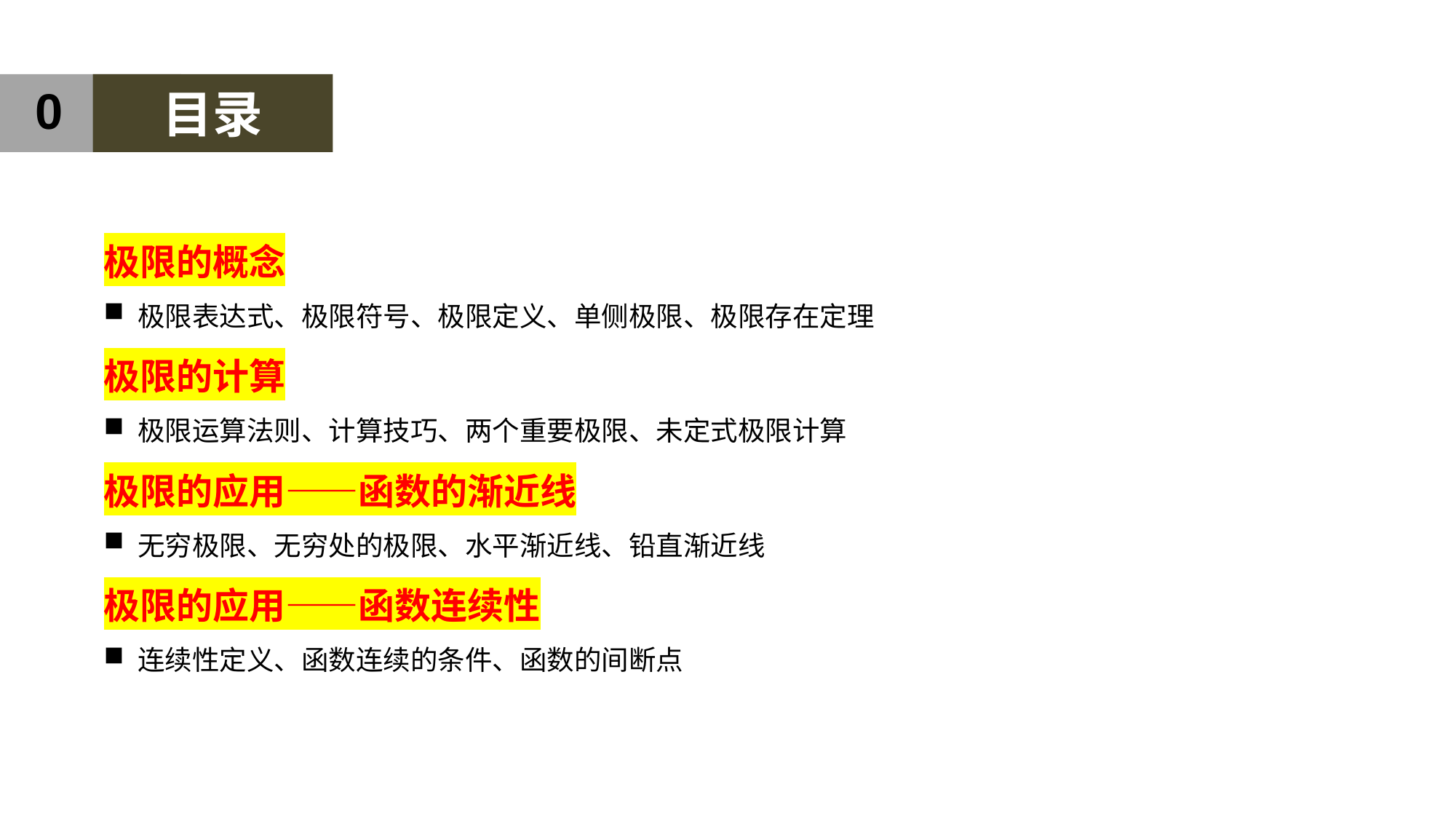

0
目录

极限的概念
极限表达式、极限符号、极限定义、单侧极限、极限存在定理
极限的计算
极限运算法则、计算技巧、两个重要极限、未定式极限计算
极限的应用——函数的渐近线
无穷极限、无穷处的极限、水平渐近线、铅直渐近线
极限的应用——函数连续性
连续性定义、函数连续的条件、函数的间断点